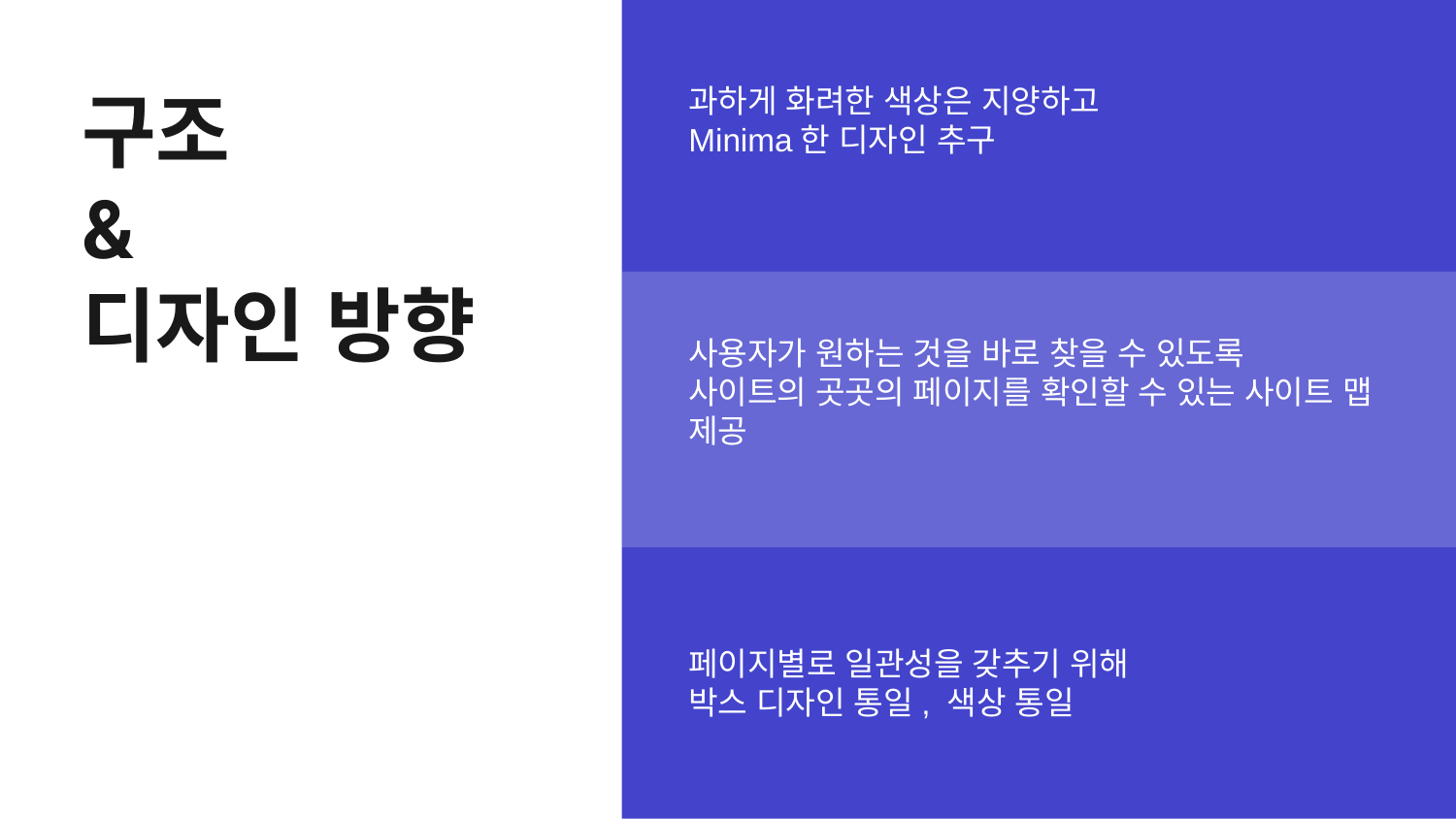

구조
&
디자인 방향
과하게 화려한 색상은 지양하고
Minima한 디자인 추구

사용자가 원하는 것을 바로 찾을 수 있도록
사이트의 곳곳의 페이지를 확인할 수 있는 사이트 맵 제공
페이지별로 일관성을 갖추기 위해
박스 디자인 통일, 색상 통일